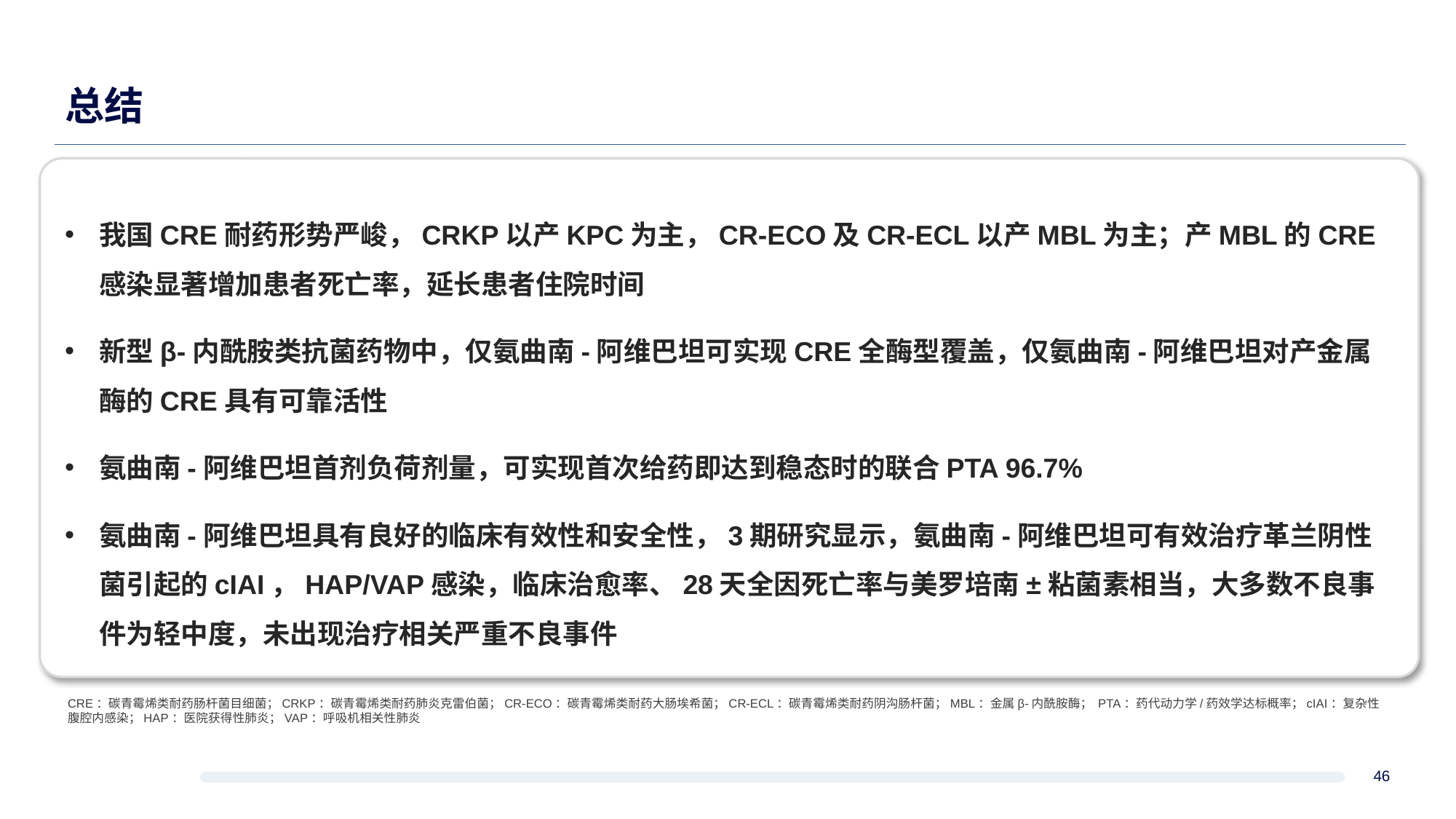

# 总结

我国CRE耐药形势严峻，CRKP以产KPC为主，CR-ECO及CR-ECL以产MBL为主；产MBL的CRE感染显著增加患者死亡率，延长患者住院时间
新型β-内酰胺类抗菌药物中，仅氨曲南-阿维巴坦可实现CRE全酶型覆盖，仅氨曲南-阿维巴坦对产金属酶的CRE具有可靠活性
氨曲南-阿维巴坦首剂负荷剂量，可实现首次给药即达到稳态时的联合PTA 96.7%
氨曲南-阿维巴坦具有良好的临床有效性和安全性，3期研究显示，氨曲南-阿维巴坦可有效治疗革兰阴性菌引起的cIAI，HAP/VAP感染，临床治愈率、28天全因死亡率与美罗培南±粘菌素相当，大多数不良事件为轻中度，未出现治疗相关严重不良事件

CRE：碳青霉烯类耐药肠杆菌目细菌；CRKP：碳青霉烯类耐药肺炎克雷伯菌；CR-ECO：碳青霉烯类耐药大肠埃希菌；CR-ECL：碳青霉烯类耐药阴沟肠杆菌；MBL：金属β-内酰胺酶； PTA：药代动力学/药效学达标概率；cIAI：复杂性腹腔内感染；HAP：医院获得性肺炎；VAP：呼吸机相关性肺炎
46